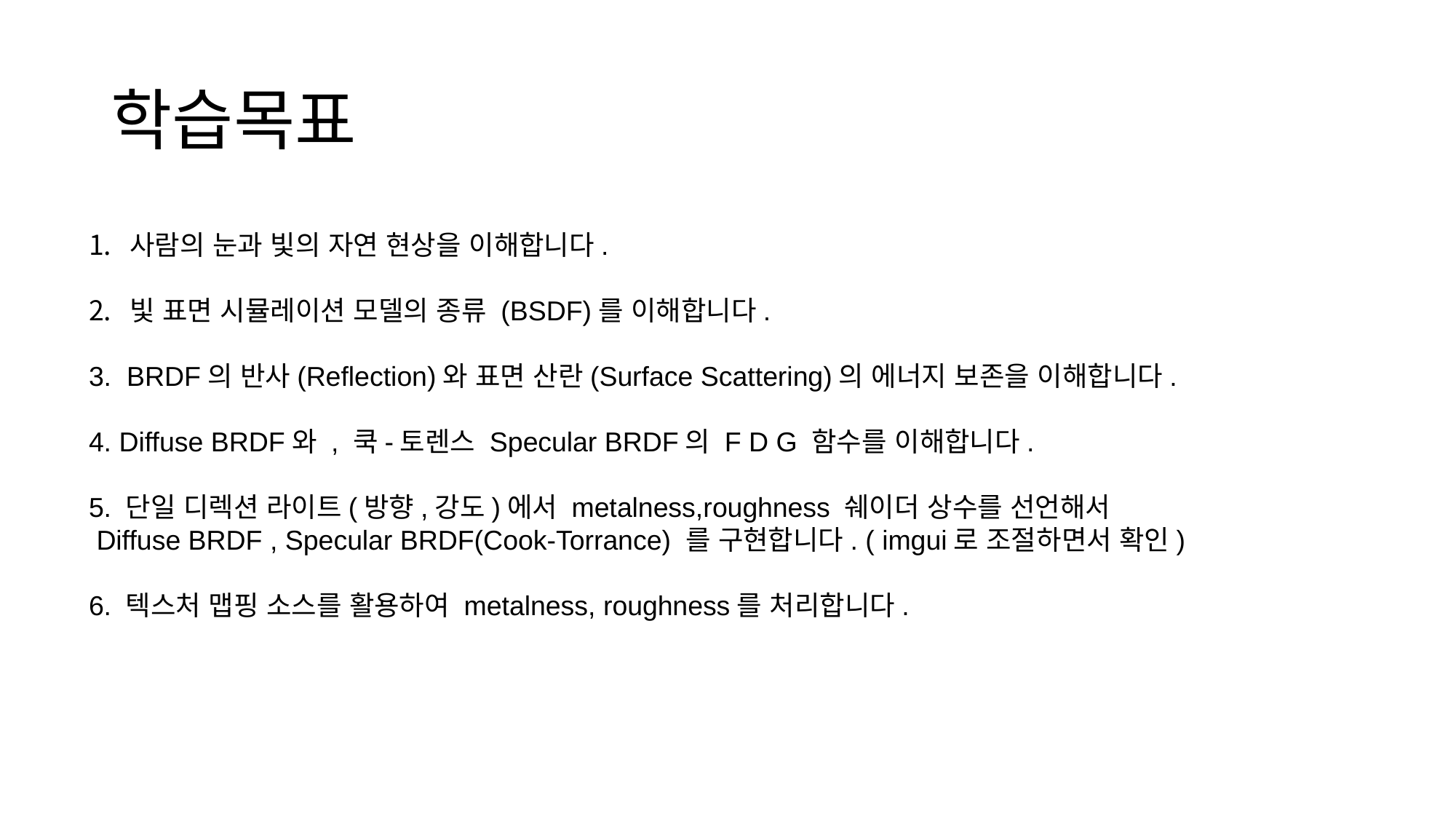

# 학습목표
사람의 눈과 빛의 자연 현상을 이해합니다.

빛 표면 시뮬레이션 모델의 종류 (BSDF)를 이해합니다.

3.  BRDF의 반사(Reflection)와 표면 산란(Surface Scattering)의 에너지 보존을 이해합니다.

4. Diffuse BRDF와 , 쿡-토렌스 Specular BRDF의 F D G 함수를 이해합니다.

5. 단일 디렉션 라이트(방향,강도)에서 metalness,roughness 쉐이더 상수를 선언해서
 Diffuse BRDF , Specular BRDF(Cook-Torrance) 를 구현합니다. ( imgui로 조절하면서 확인)

6. 텍스처 맵핑 소스를 활용하여 metalness, roughness를 처리합니다.